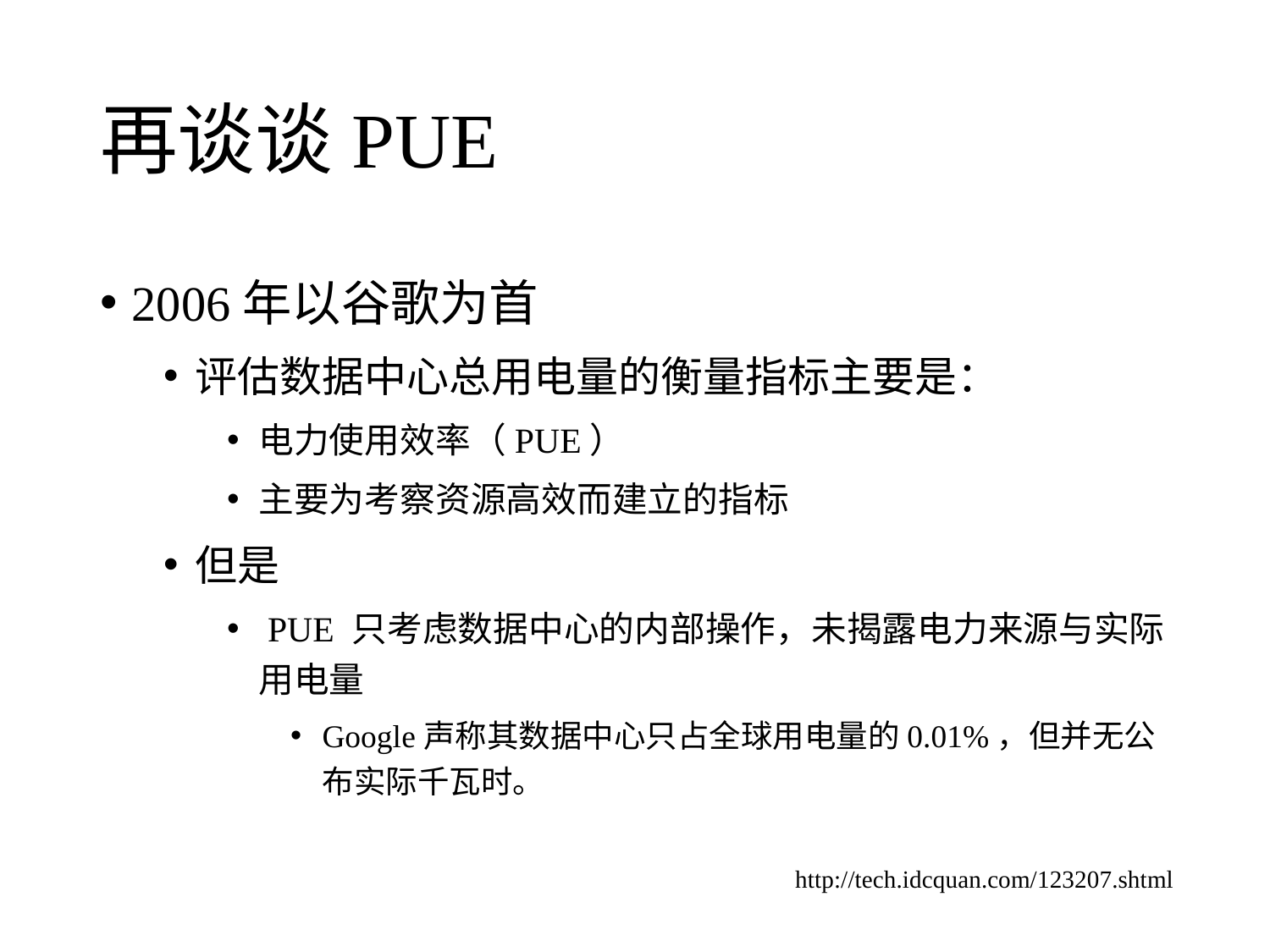

# 再谈谈PUE
2006年以谷歌为首
评估数据中心总用电量的衡量指标主要是：
电力使用效率（PUE）
主要为考察资源高效而建立的指标
但是
 PUE 只考虑数据中心的内部操作，未揭露电力来源与实际用电量
Google声称其数据中心只占全球用电量的0.01%，但并无公布实际千瓦时。
http://tech.idcquan.com/123207.shtml